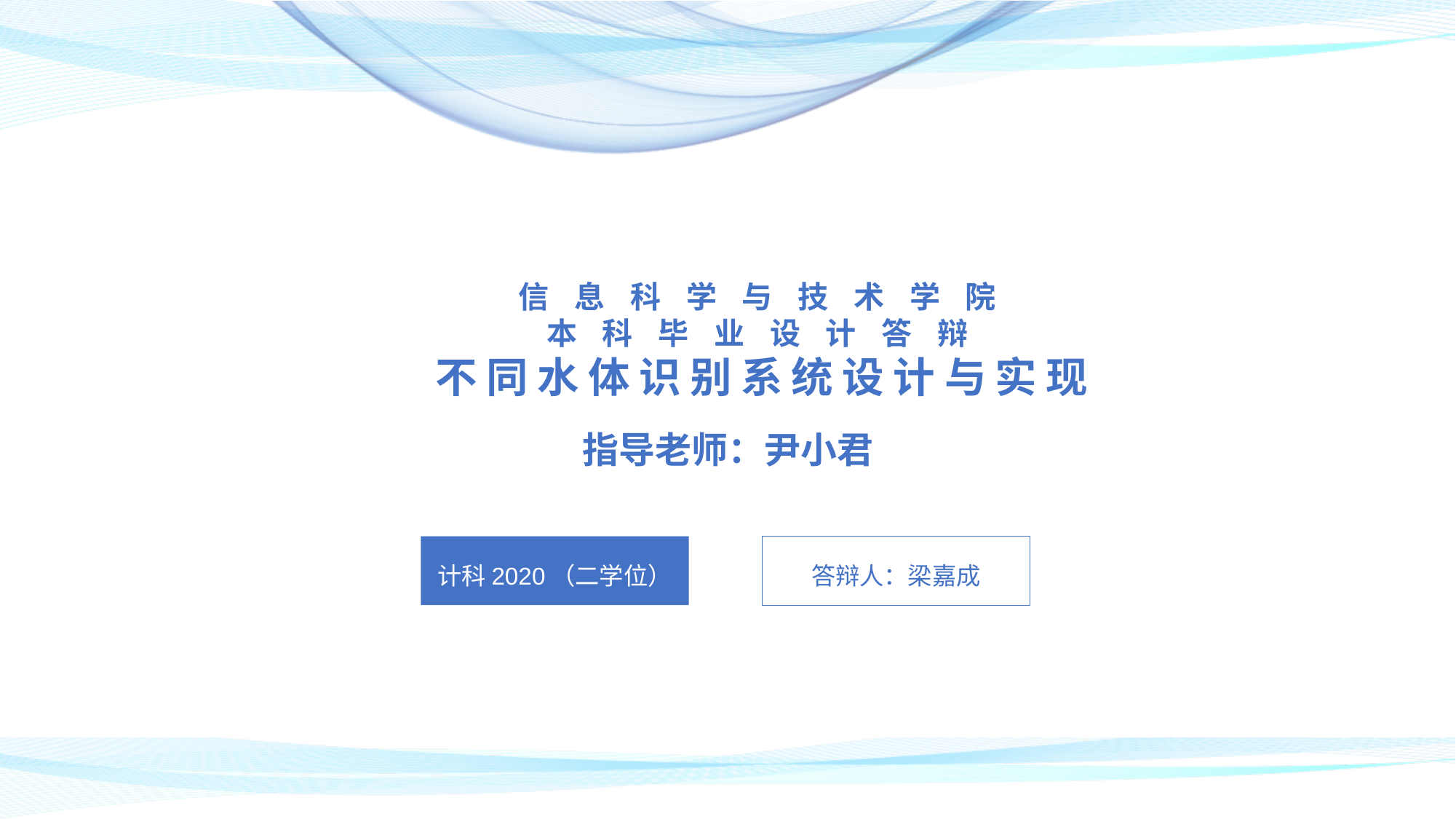

# 信 息 科 学 与 技 术 学 院 本 科 毕 业 设 计 答 辩 不同水体识别系统设计与实现
指导老师：尹小君
计科2020（二学位）
答辩人：梁嘉成